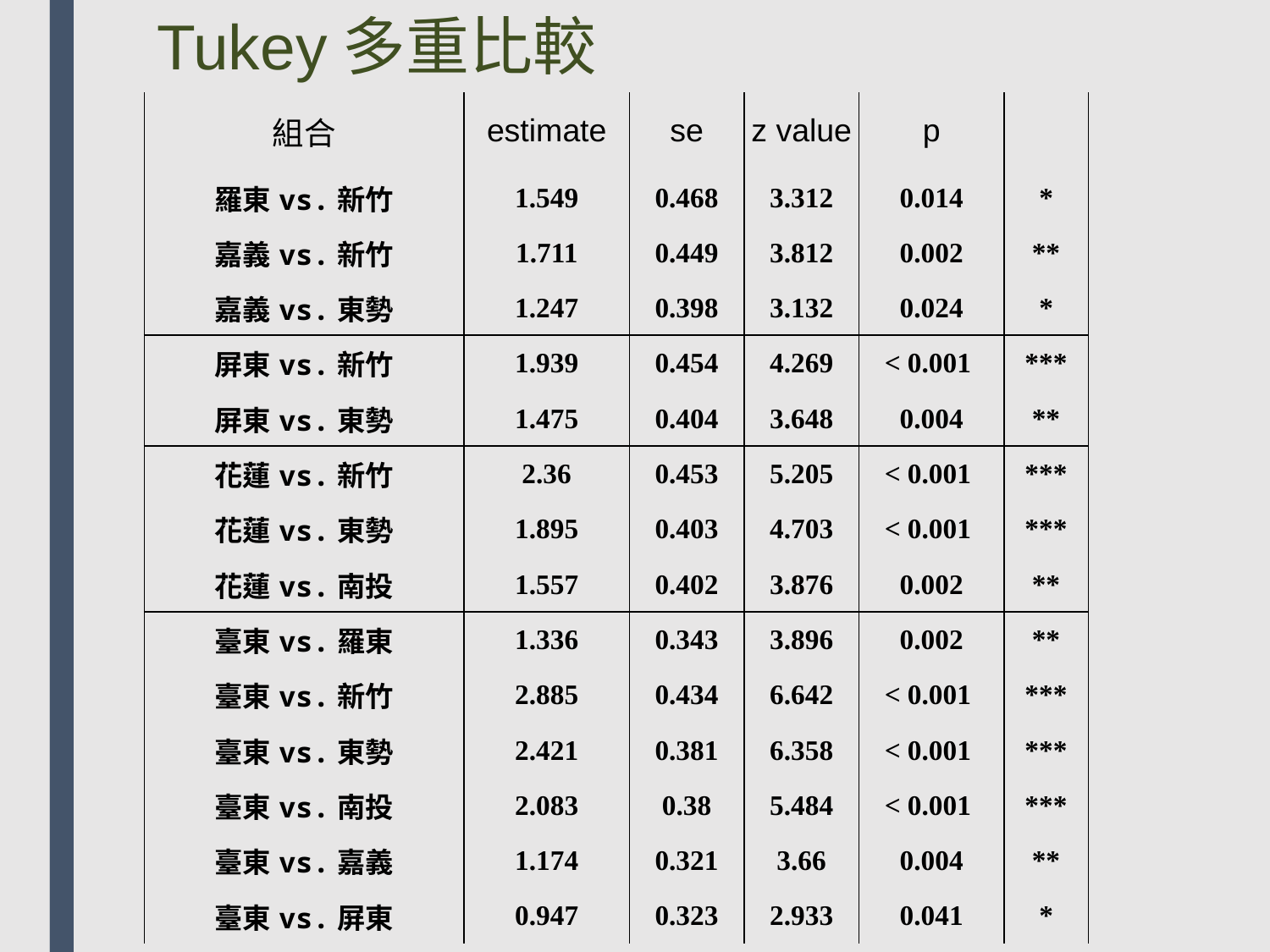

# Tukey多重比較
| 組合 | estimate | se | z value | p |  |
| --- | --- | --- | --- | --- | --- |
| 羅東vs.新竹 | 1.549 | 0.468 | 3.312 | 0.014 | \* |
| 嘉義vs.新竹 | 1.711 | 0.449 | 3.812 | 0.002 | \*\* |
| 嘉義vs.東勢 | 1.247 | 0.398 | 3.132 | 0.024 | \* |
| 屏東vs.新竹 | 1.939 | 0.454 | 4.269 | < 0.001 | \*\*\* |
| 屏東vs.東勢 | 1.475 | 0.404 | 3.648 | 0.004 | \*\* |
| 花蓮vs.新竹 | 2.36 | 0.453 | 5.205 | < 0.001 | \*\*\* |
| 花蓮vs.東勢 | 1.895 | 0.403 | 4.703 | < 0.001 | \*\*\* |
| 花蓮vs.南投 | 1.557 | 0.402 | 3.876 | 0.002 | \*\* |
| 臺東vs.羅東 | 1.336 | 0.343 | 3.896 | 0.002 | \*\* |
| 臺東vs.新竹 | 2.885 | 0.434 | 6.642 | < 0.001 | \*\*\* |
| 臺東vs.東勢 | 2.421 | 0.381 | 6.358 | < 0.001 | \*\*\* |
| 臺東vs.南投 | 2.083 | 0.38 | 5.484 | < 0.001 | \*\*\* |
| 臺東vs.嘉義 | 1.174 | 0.321 | 3.66 | 0.004 | \*\* |
| 臺東vs.屏東 | 0.947 | 0.323 | 2.933 | 0.041 | \* |